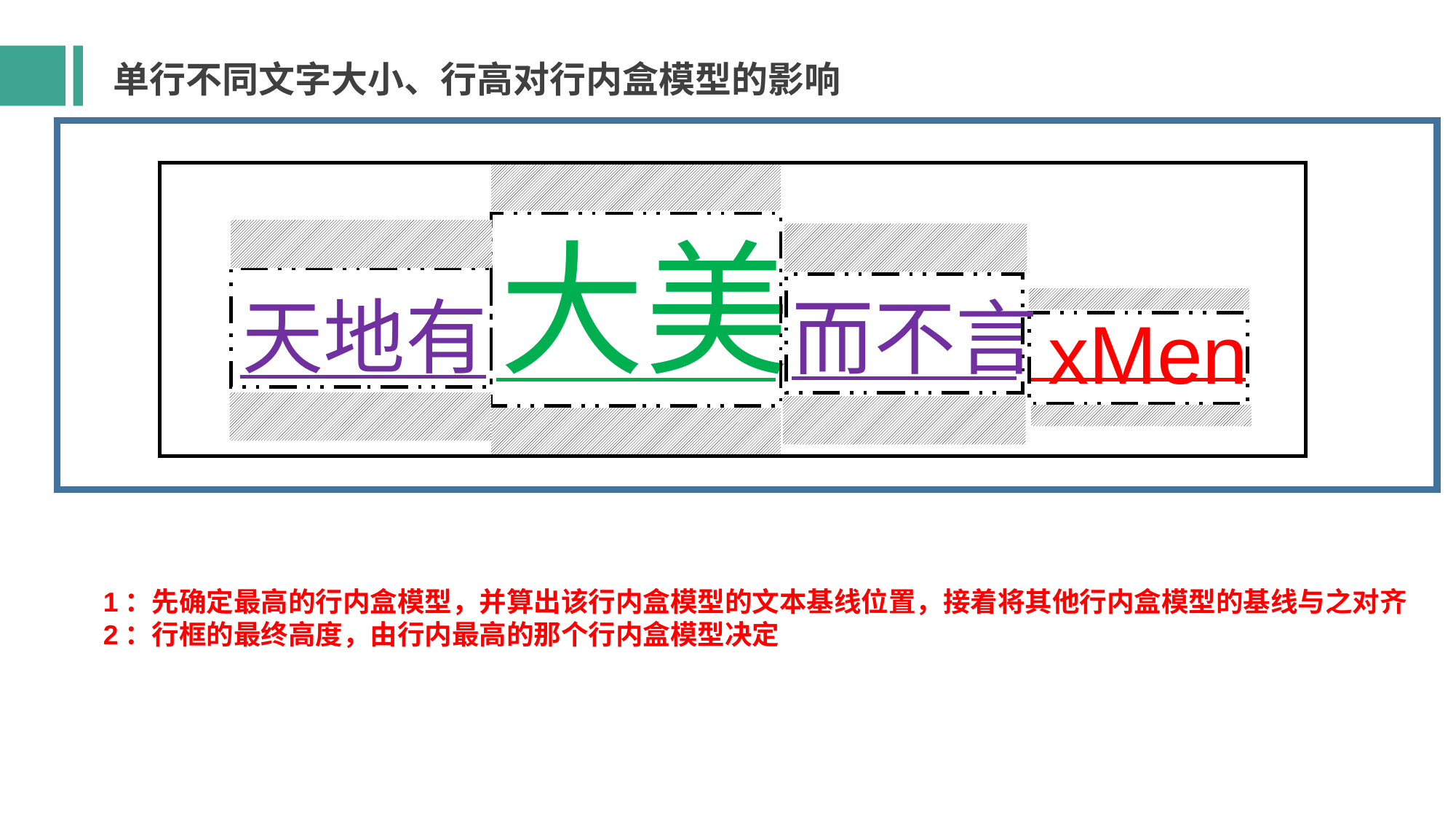

单行不同文字大小、行高对行内盒模型的影响

大美

天地有
而不言

xMen

1：先确定最高的行内盒模型，并算出该行内盒模型的文本基线位置，接着将其他行内盒模型的基线与之对齐
2：行框的最终高度，由行内最高的那个行内盒模型决定